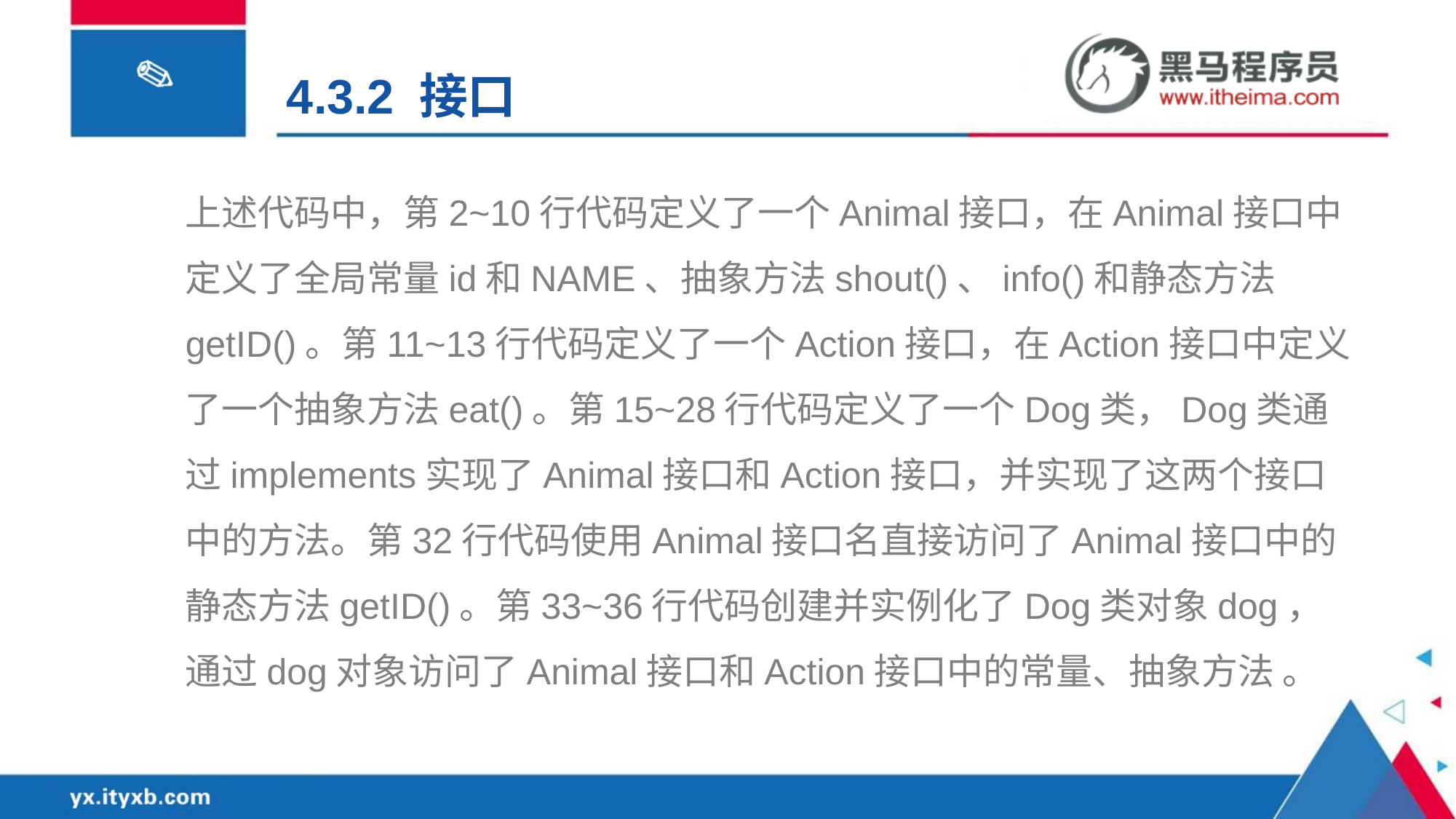

4.3.2 接口
上述代码中，第2~10行代码定义了一个Animal接口，在Animal接口中定义了全局常量id和NAME、抽象方法shout()、info()和静态方法getID()。第11~13行代码定义了一个Action接口，在Action接口中定义了一个抽象方法eat()。第15~28行代码定义了一个Dog类，Dog类通过implements实现了Animal接口和Action接口，并实现了这两个接口中的方法。第32行代码使用Animal接口名直接访问了Animal接口中的静态方法getID()。第33~36行代码创建并实例化了Dog类对象dog，通过dog对象访问了Animal接口和Action接口中的常量、抽象方法 。